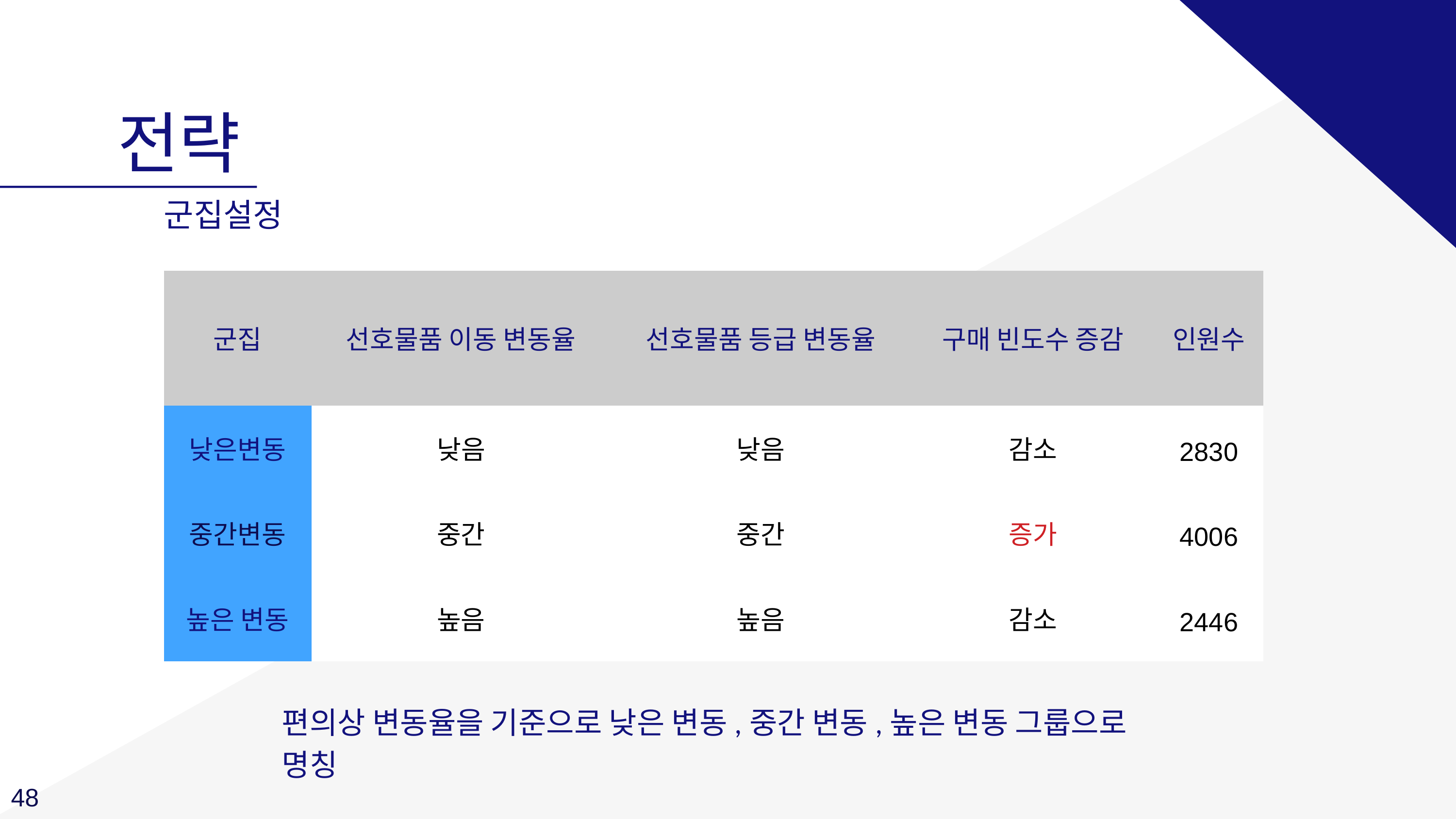

전략

군집설정
| 군집 | 선호물품 이동 변동율 | 선호물품 등급 변동율 | 구매 빈도수 증감 | 인원수 |
| --- | --- | --- | --- | --- |
| 낮은변동 | 낮음 | 낮음 | 감소 | 2830 |
| 중간변동 | 중간 | 중간 | 증가 | 4006 |
| 높은 변동 | 높음 | 높음 | 감소 | 2446 |
편의상 변동율을 기준으로 낮은 변동,중간 변동,높은 변동 그룹으로 명칭
48